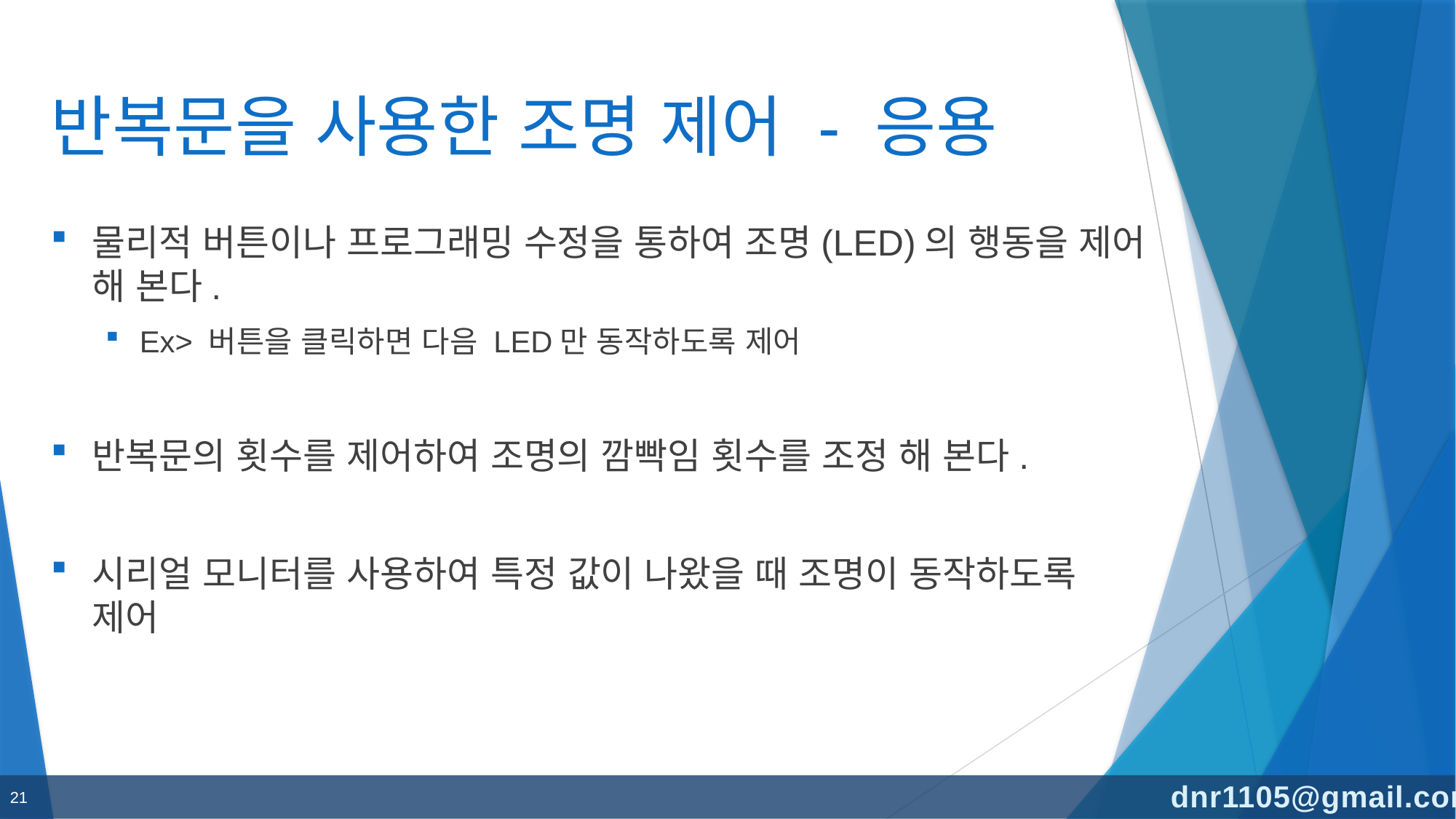

# 반복문을 사용한 조명 제어 - 응용
물리적 버튼이나 프로그래밍 수정을 통하여 조명(LED)의 행동을 제어 해 본다.
Ex> 버튼을 클릭하면 다음 LED만 동작하도록 제어

반복문의 횟수를 제어하여 조명의 깜빡임 횟수를 조정 해 본다.

시리얼 모니터를 사용하여 특정 값이 나왔을 때 조명이 동작하도록 제어

21